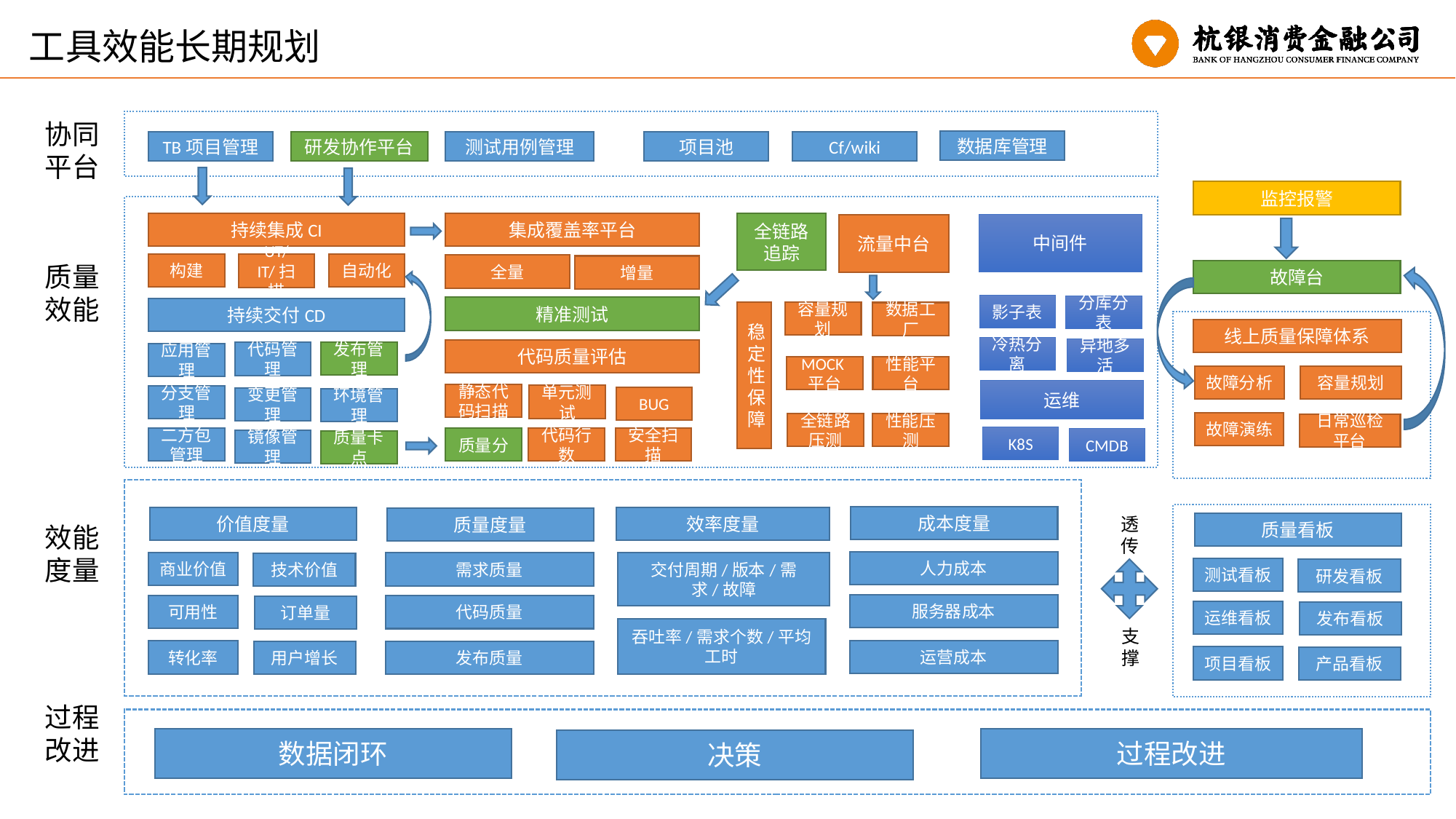

# 工具效能长期规划
协同平台

数据库管理
项目池
Cf/wiki
研发协作平台
测试用例管理
TB项目管理

监控报警

持续集成CI
集成覆盖率平台
全链路追踪
中间件
流量中台

构建
自动化
UT/IT/扫描
质量效能
全量
增量
故障台

影子表
分库分表
精准测试
持续交付CD
稳定性保障
容量规划
数据工厂

线上质量保障体系
冷热分离
异地多活
代码质量评估
发布管理
代码管理
应用管理
MOCK平台
性能平台
故障分析
容量规划
运维
静态代码扫描
单元测试
分支管理
BUG
变更管理
环境管理
故障演练
全链路压测
性能压测
日常巡检平台
K8S
代码行数
安全扫描
质量分
二方包管理
CMDB
镜像管理
质量卡点

成本度量
价值度量
效率度量
质量度量
透传
质量看板
效能度量
人力成本
商业价值
交付周期/版本/需求/故障
需求质量
技术价值
测试看板

研发看板
服务器成本
可用性
代码质量
订单量
运维看板
发布看板
吞吐率/需求个数/平均工时
支撑
运营成本
转化率
用户增长
发布质量
项目看板
产品看板
过程改进

数据闭环
过程改进
决策